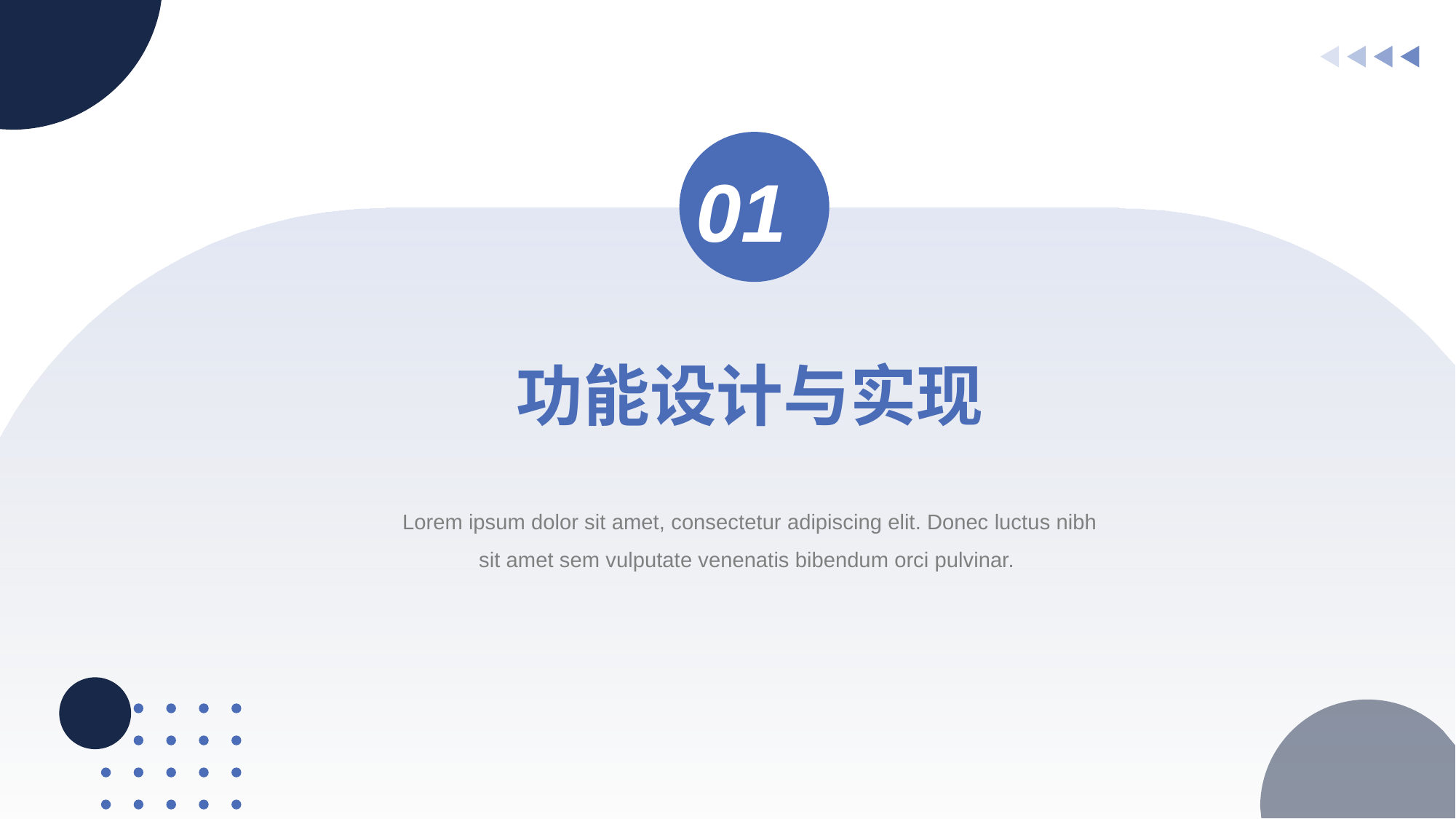

01

功能设计与实现
Lorem ipsum dolor sit amet, consectetur adipiscing elit. Donec luctus nibh sit amet sem vulputate venenatis bibendum orci pulvinar.